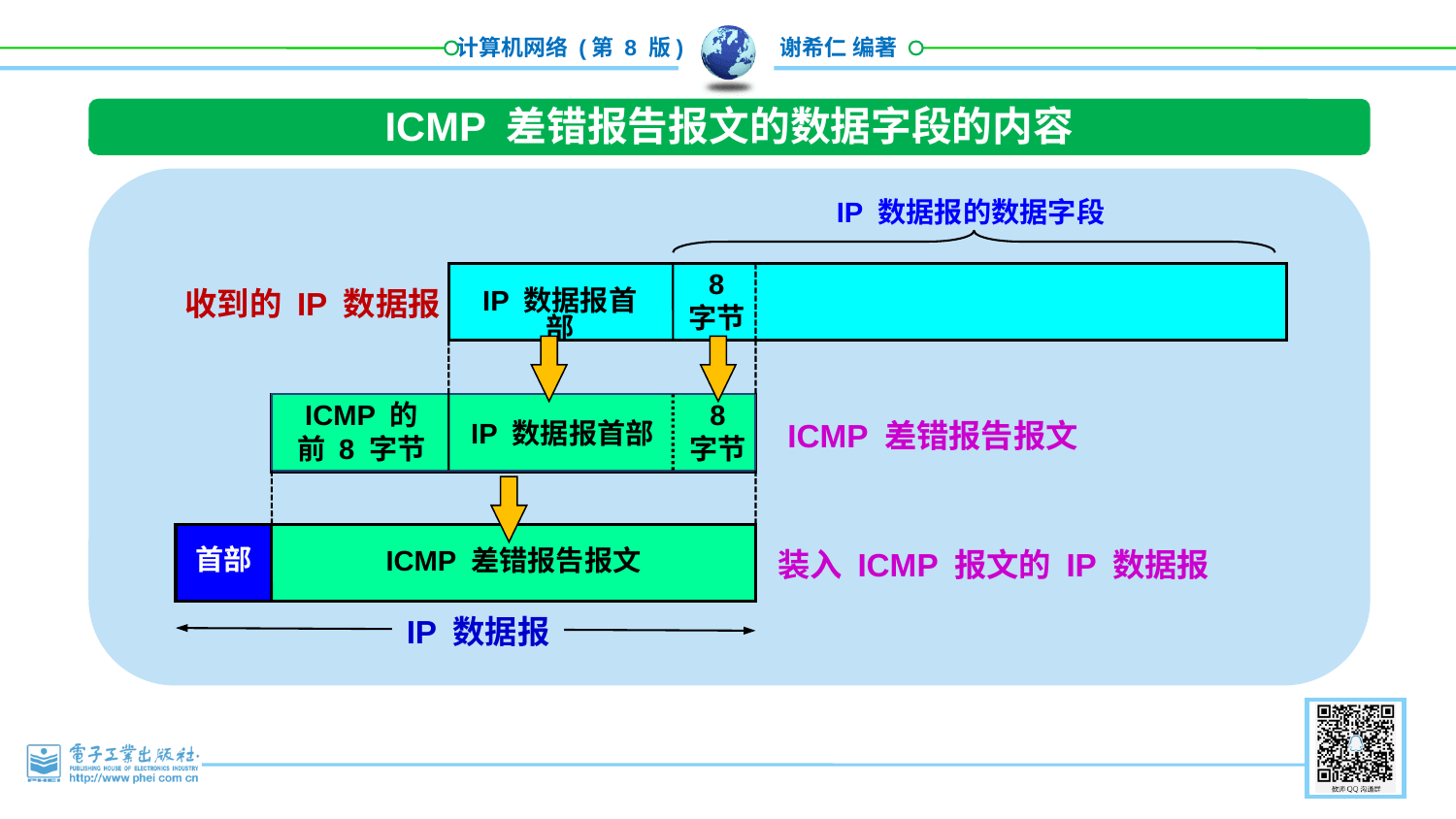

ICMP 差错报告报文的数据字段的内容

IP 数据报的数据字段
8
字节

收到的 IP 数据报
IP 数据报首部

ICMP 的
前 8 字节

8
字节
ICMP 差错报告报文
IP 数据报首部

装入 ICMP 报文的 IP 数据报
首部
ICMP 差错报告报文
IP 数据报